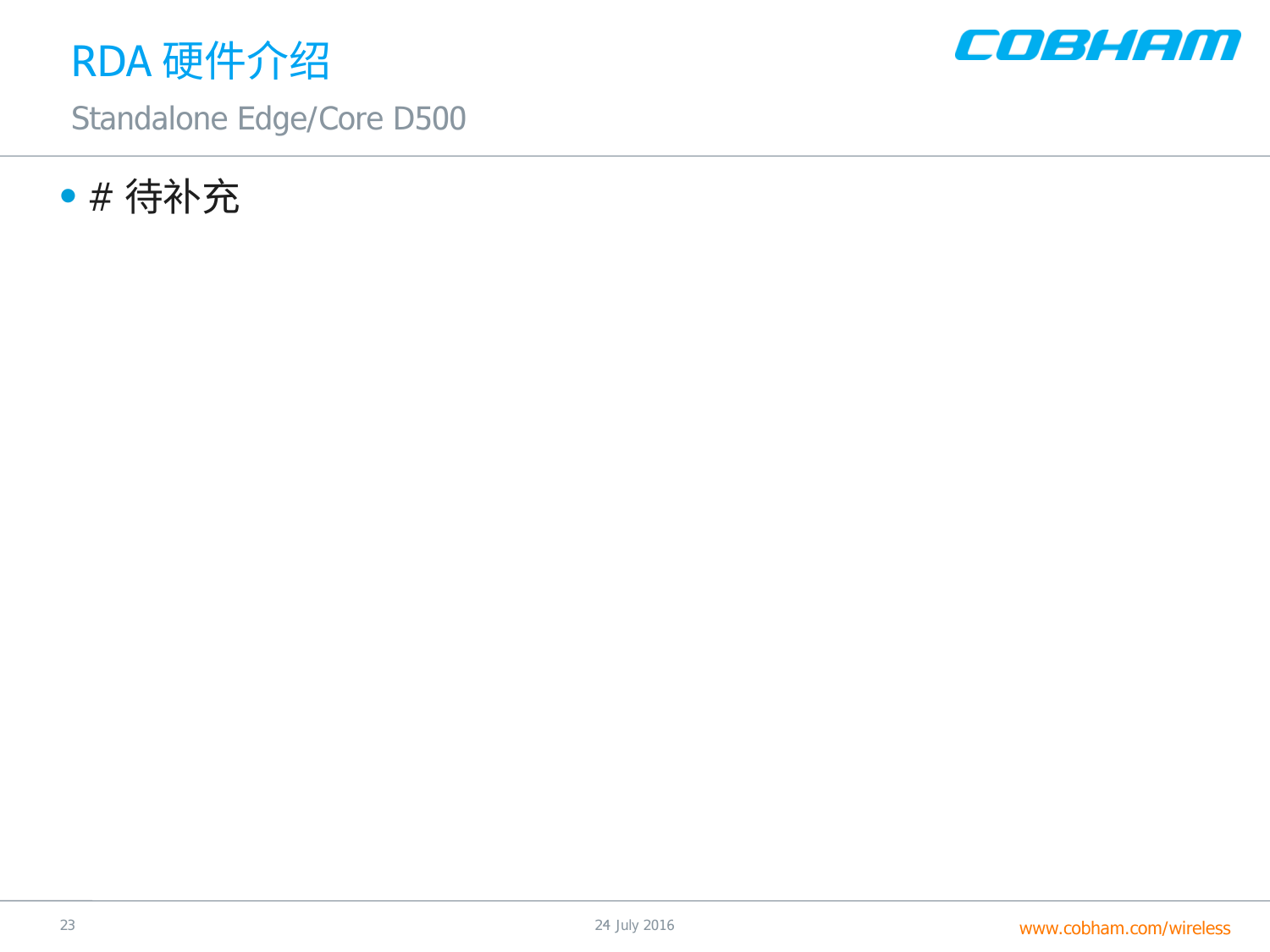

# RDA硬件介绍
Standalone Edge/Core D500
#待补充
23
24 July 2016